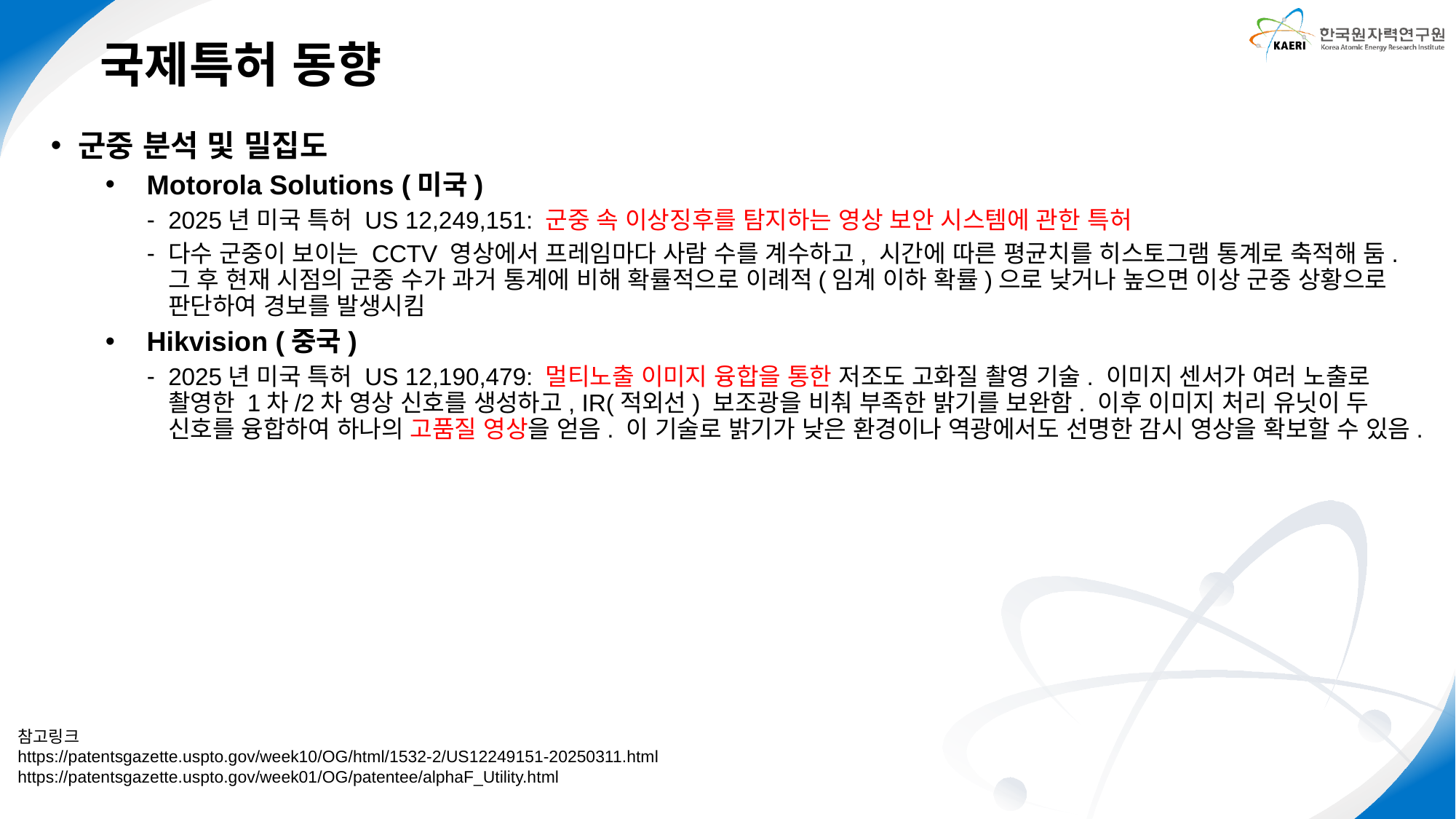

국제특허 동향
군중 분석 및 밀집도
Motorola Solutions (미국)
2025년 미국 특허 US 12,249,151: 군중 속 이상징후를 탐지하는 영상 보안 시스템에 관한 특허
다수 군중이 보이는 CCTV 영상에서 프레임마다 사람 수를 계수하고, 시간에 따른 평균치를 히스토그램 통계로 축적해 둠. 그 후 현재 시점의 군중 수가 과거 통계에 비해 확률적으로 이례적(임계 이하 확률)으로 낮거나 높으면 이상 군중 상황으로 판단하여 경보를 발생시킴
Hikvision (중국)
2025년 미국 특허 US 12,190,479: 멀티노출 이미지 융합을 통한 저조도 고화질 촬영 기술. 이미지 센서가 여러 노출로 촬영한 1차/2차 영상 신호를 생성하고, IR(적외선) 보조광을 비춰 부족한 밝기를 보완함. 이후 이미지 처리 유닛이 두 신호를 융합하여 하나의 고품질 영상을 얻음. 이 기술로 밝기가 낮은 환경이나 역광에서도 선명한 감시 영상을 확보할 수 있음.
참고링크
https://patentsgazette.uspto.gov/week10/OG/html/1532-2/US12249151-20250311.html
https://patentsgazette.uspto.gov/week01/OG/patentee/alphaF_Utility.html